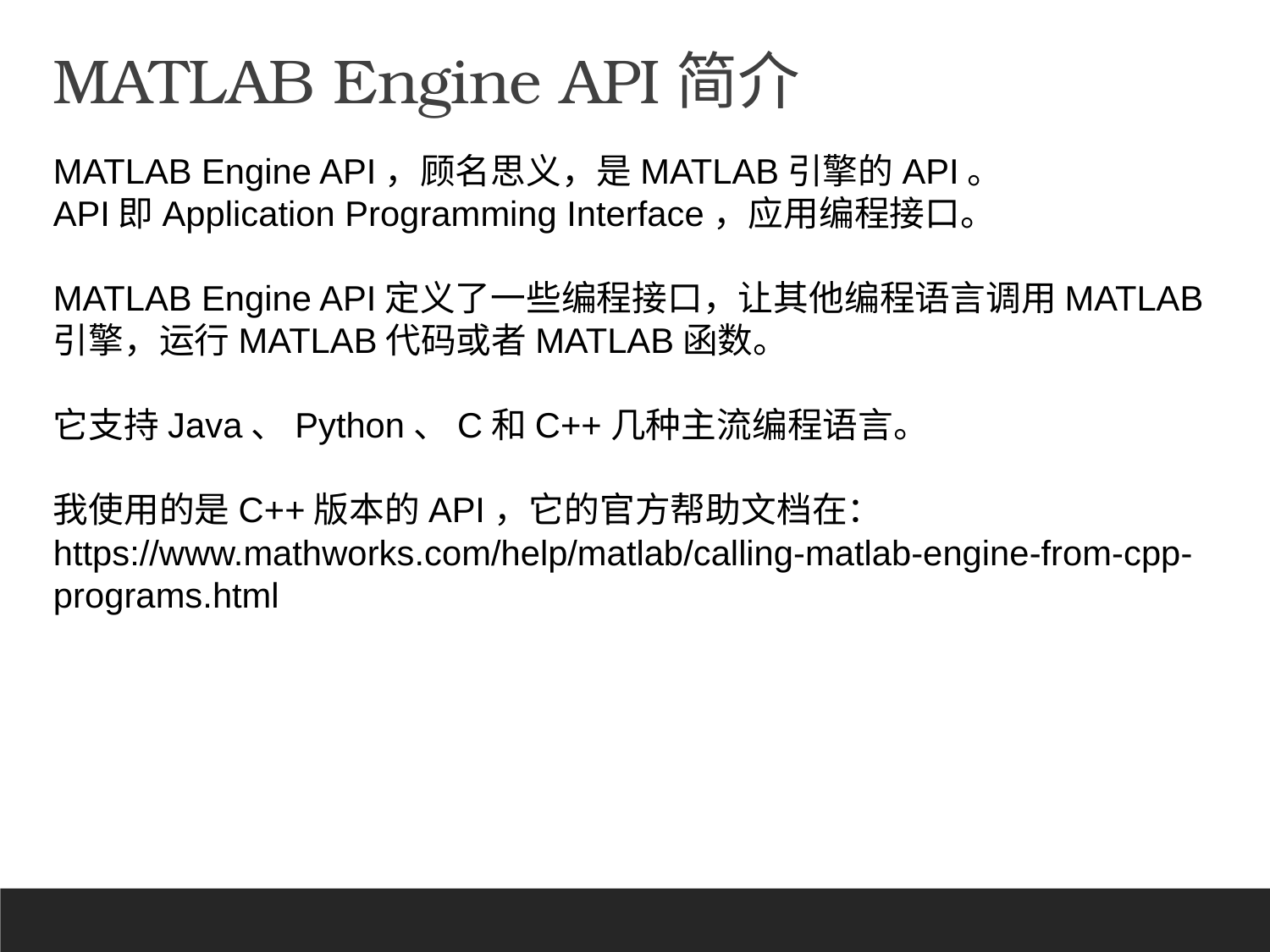

MATLAB Engine API简介
MATLAB Engine API，顾名思义，是MATLAB引擎的API。
API即Application Programming Interface，应用编程接口。

MATLAB Engine API定义了一些编程接口，让其他编程语言调用MATLAB引擎，运行MATLAB代码或者MATLAB函数。

它支持Java、Python、C和C++几种主流编程语言。

我使用的是C++版本的API，它的官方帮助文档在：
https://www.mathworks.com/help/matlab/calling-matlab-engine-from-cpp-programs.html